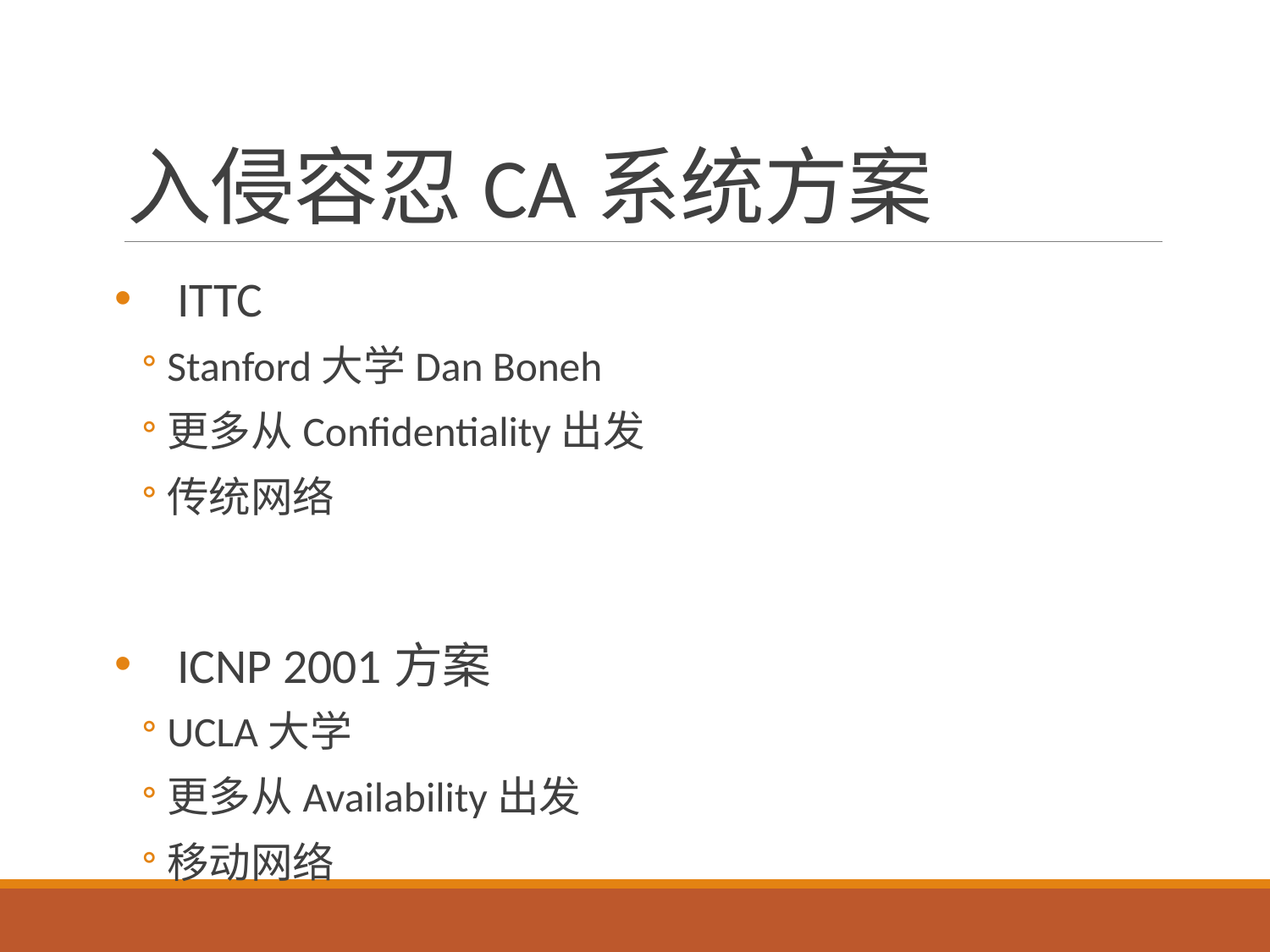

# 入侵容忍CA系统方案
ITTC
Stanford大学Dan Boneh
更多从Confidentiality出发
传统网络

ICNP 2001方案
UCLA大学
更多从Availability出发
移动网络
15